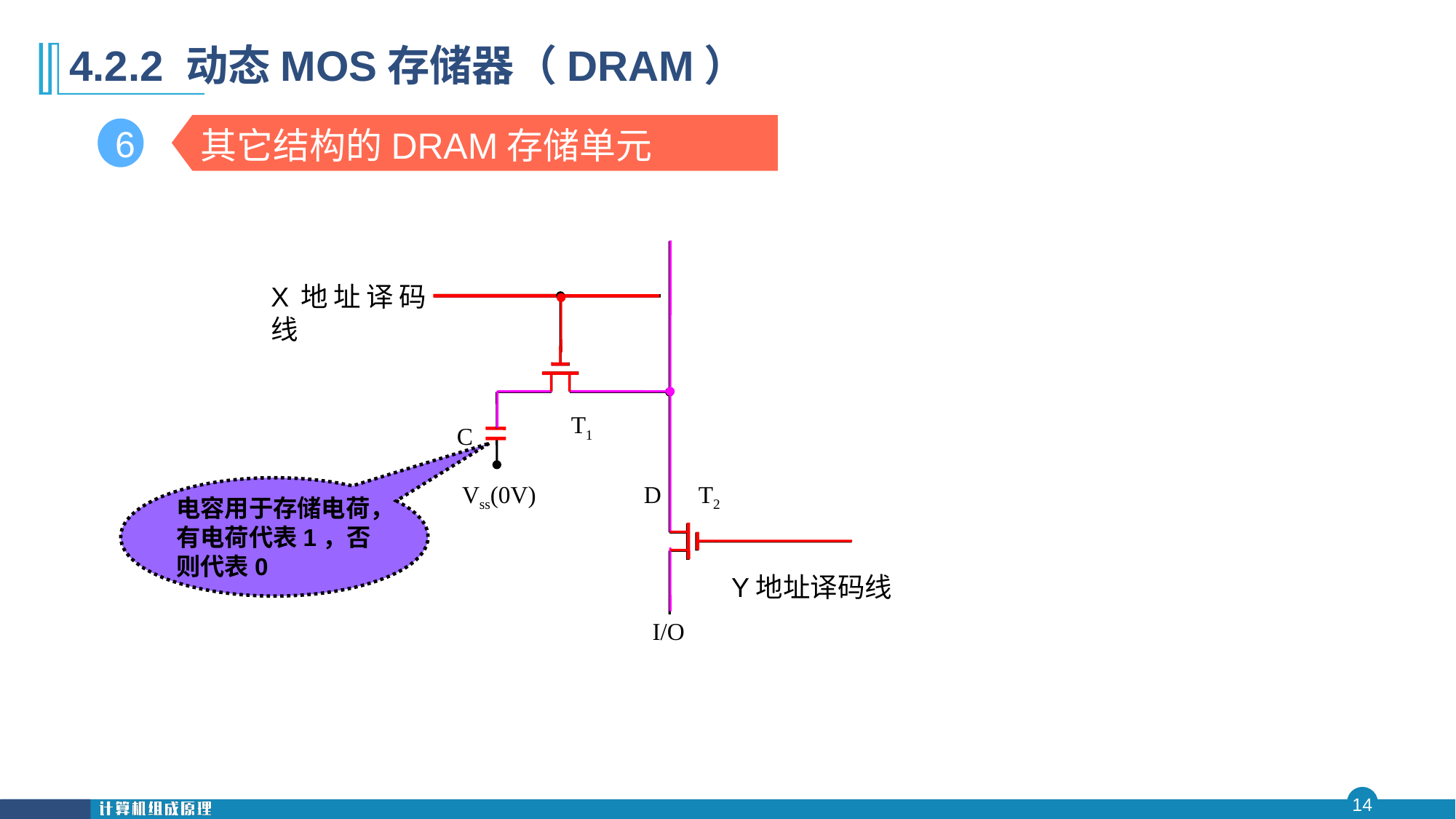

# 4.2.2 动态MOS存储器（DRAM）

其它结构的DRAM存储单元
6

X地址译码线

T1
C

电容用于存储电荷，有电荷代表1，否则代表0
Vss(0V)
D
T2

Y地址译码线
I/O